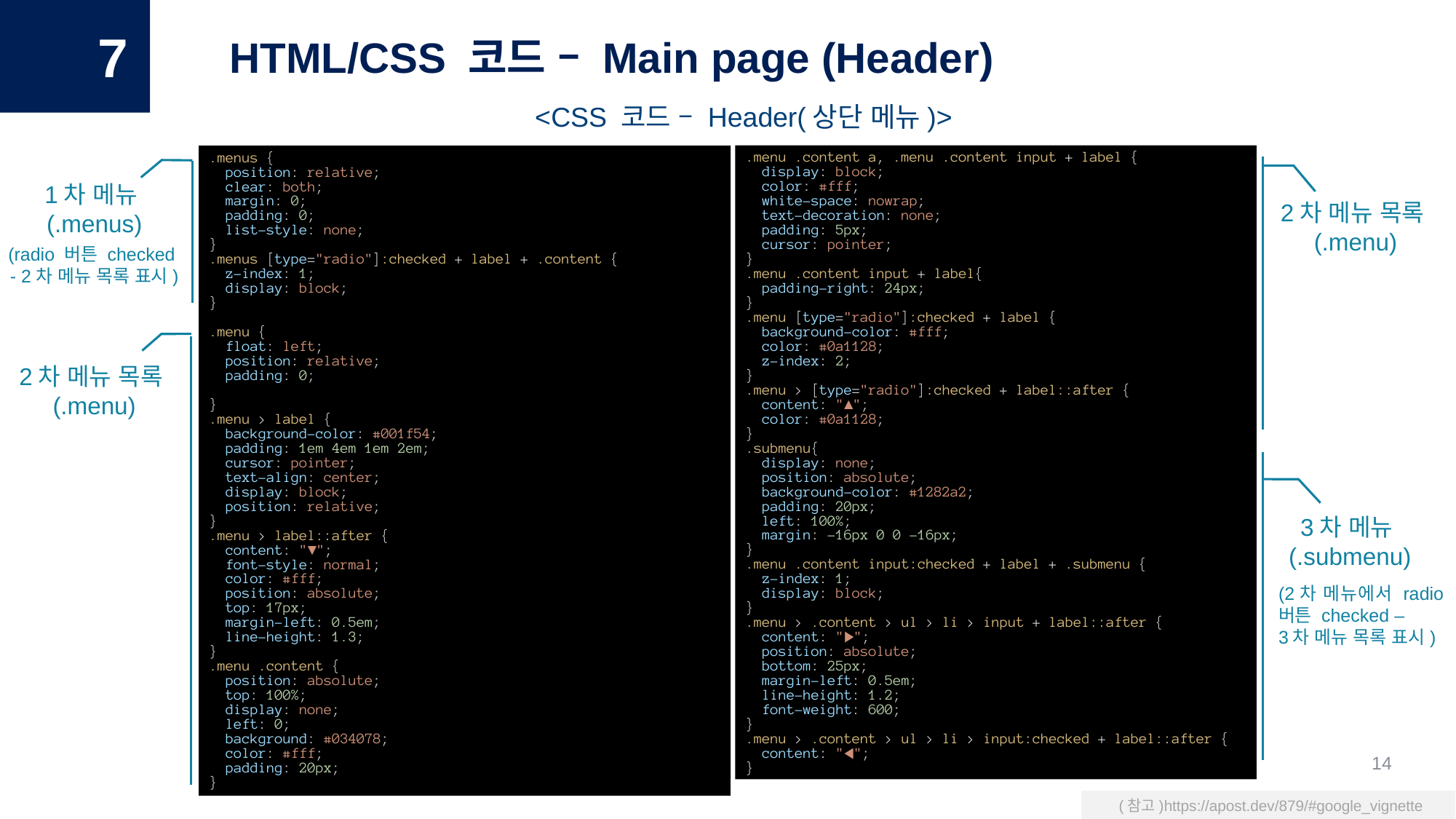

7
HTML/CSS 코드 – Main page (Header)
<CSS 코드 – Header(상단 메뉴)>
.menu .content a, .menu .content input + label {
  display: block;
  color: #fff;
  white-space: nowrap;
  text-decoration: none;
  padding: 5px;
  cursor: pointer;
}
.menu .content input + label{
  padding-right: 24px;
}
.menu [type="radio"]:checked + label {
  background-color: #fff;
  color: #0a1128;
  z-index: 2;
}
.menu > [type="radio"]:checked + label::after {
  content: "▲";
  color: #0a1128;
}
.submenu{
  display: none;
  position: absolute;
  background-color: #1282a2;
  padding: 20px;
  left: 100%;
  margin: -16px 0 0 -16px;
}
.menu .content input:checked + label + .submenu {
  z-index: 1;
  display: block;
}
.menu > .content > ul > li > input + label::after {
  content: "▶";
  position: absolute;
  bottom: 25px;
  margin-left: 0.5em;
  line-height: 1.2;
  font-weight: 600;
}
.menu > .content > ul > li > input:checked + label::after {
  content: "◀";
}
.menus {
  position: relative;
  clear: both;
  margin: 0;
  padding: 0;
  list-style: none;
}
.menus [type="radio"]:checked + label + .content {
  z-index: 1;
  display: block;
}

.menu {
  float: left;
  position: relative;
  padding: 0;
}
.menu > label {
  background-color: #001f54;
  padding: 1em 4em 1em 2em;
  cursor: pointer;
  text-align: center;
  display: block;
  position: relative;
}
.menu > label::after {
  content: "▼";
  font-style: normal;
  color: #fff;
  position: absolute;
  top: 17px;
  margin-left: 0.5em;
  line-height: 1.3;
}
.menu .content {
  position: absolute;
  top: 100%;
  display: none;
  left: 0;
  background: #034078;
  color: #fff;
  padding: 20px;
}

1차 메뉴
(.menus)
2차 메뉴 목록
(.menu)
(radio 버튼 checked
- 2차 메뉴 목록 표시)

2차 메뉴 목록
(.menu)

3차 메뉴
(.submenu)

(2차 메뉴에서 radio 버튼 checked –
3차 메뉴 목록 표시)
14

(참고)https://apost.dev/879/#google_vignette